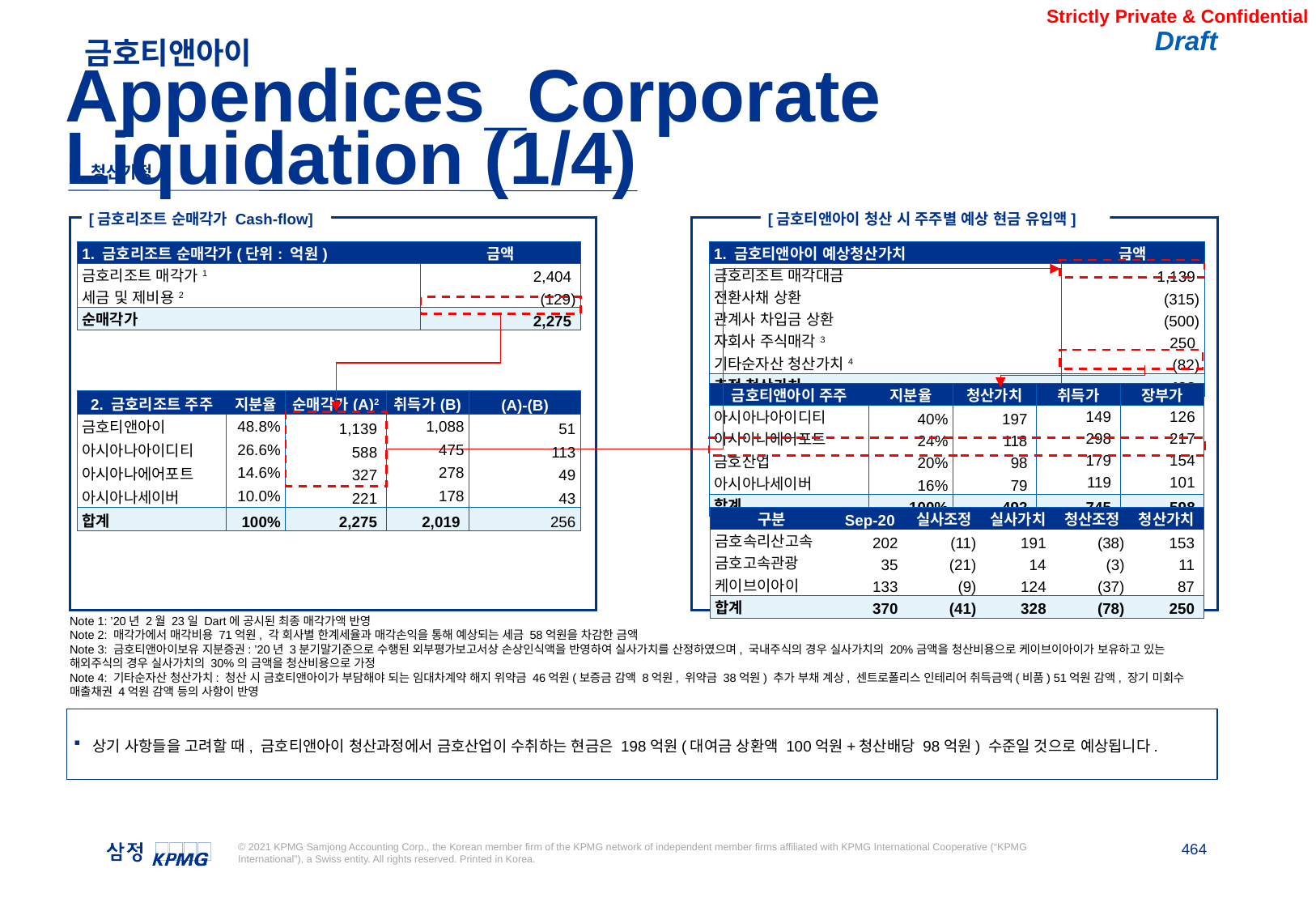

금호티앤아이
Appendices_Corporate Liquidation (1/4)
▌청산가정

[금호리조트 순매각가 Cash-flow]
[금호티앤아이 청산 시 주주별 예상 현금 유입액]

| 1. 금호리조트 순매각가(단위: 억원) | 금액 |
| --- | --- |
| 금호리조트 매각가1 | 2,404 |
| 세금 및 제비용2 | (129) |
| 순매각가 | 2,275 |
| 1. 금호티앤아이 예상청산가치 | 금액 |
| --- | --- |
| 금호리조트 매각대금 | 1,139 |
| 전환사채 상환 | (315) |
| 관계사 차입금 상환 | (500) |
| 자회사 주식매각3 | 250 |
| 기타순자산 청산가치4 | (82) |
| 추정 청산가치 | 492 |

| 금호티앤아이 주주 | 지분율 | 청산가치 | 취득가 | 장부가 |
| --- | --- | --- | --- | --- |
| 아시아나아이디티 | 40% | 197 | 149 | 126 |
| 아시아나에어포트 | 24% | 118 | 298 | 217 |
| 금호산업 | 20% | 98 | 179 | 154 |
| 아시아나세이버 | 16% | 79 | 119 | 101 |
| 합계 | 100% | 492 | 745 | 598 |
| 2. 금호리조트 주주 | 지분율 | 순매각가(A)2 | 취득가(B) | (A)-(B) |
| --- | --- | --- | --- | --- |
| 금호티앤아이 | 48.8% | 1,139 | 1,088 | 51 |
| 아시아나아이디티 | 26.6% | 588 | 475 | 113 |
| 아시아나에어포트 | 14.6% | 327 | 278 | 49 |
| 아시아나세이버 | 10.0% | 221 | 178 | 43 |
| 합계 | 100% | 2,275 | 2,019 | 256 |

| 구분 | Sep-20 | 실사조정 | 실사가치 | 청산조정 | 청산가치 |
| --- | --- | --- | --- | --- | --- |
| 금호속리산고속 | 202 | (11) | 191 | (38) | 153 |
| 금호고속관광 | 35 | (21) | 14 | (3) | 11 |
| 케이브이아이 | 133 | (9) | 124 | (37) | 87 |
| 합계 | 370 | (41) | 328 | (78) | 250 |
Note 1: ’20년 2월 23일 Dart에 공시된 최종 매각가액 반영
Note 2: 매각가에서 매각비용 71억원, 각 회사별 한계세율과 매각손익을 통해 예상되는 세금 58억원을 차감한 금액
Note 3: 금호티앤아이보유 지분증권: ’20년 3분기말기준으로 수행된 외부평가보고서상 손상인식액을 반영하여 실사가치를 산정하였으며, 국내주식의 경우 실사가치의 20%금액을 청산비용으로 케이브이아이가 보유하고 있는 해외주식의 경우 실사가치의 30%의 금액을 청산비용으로 가정
Note 4: 기타순자산 청산가치: 청산 시 금호티앤아이가 부담해야 되는 임대차계약 해지 위약금 46억원(보증금 감액 8억원, 위약금 38억원) 추가 부채 계상, 센트로폴리스 인테리어 취득금액(비품) 51억원 감액, 장기 미회수 매출채권 4억원 감액 등의 사항이 반영
상기 사항들을 고려할 때, 금호티앤아이 청산과정에서 금호산업이 수취하는 현금은 198억원(대여금 상환액 100억원+청산배당 98억원) 수준일 것으로 예상됩니다.